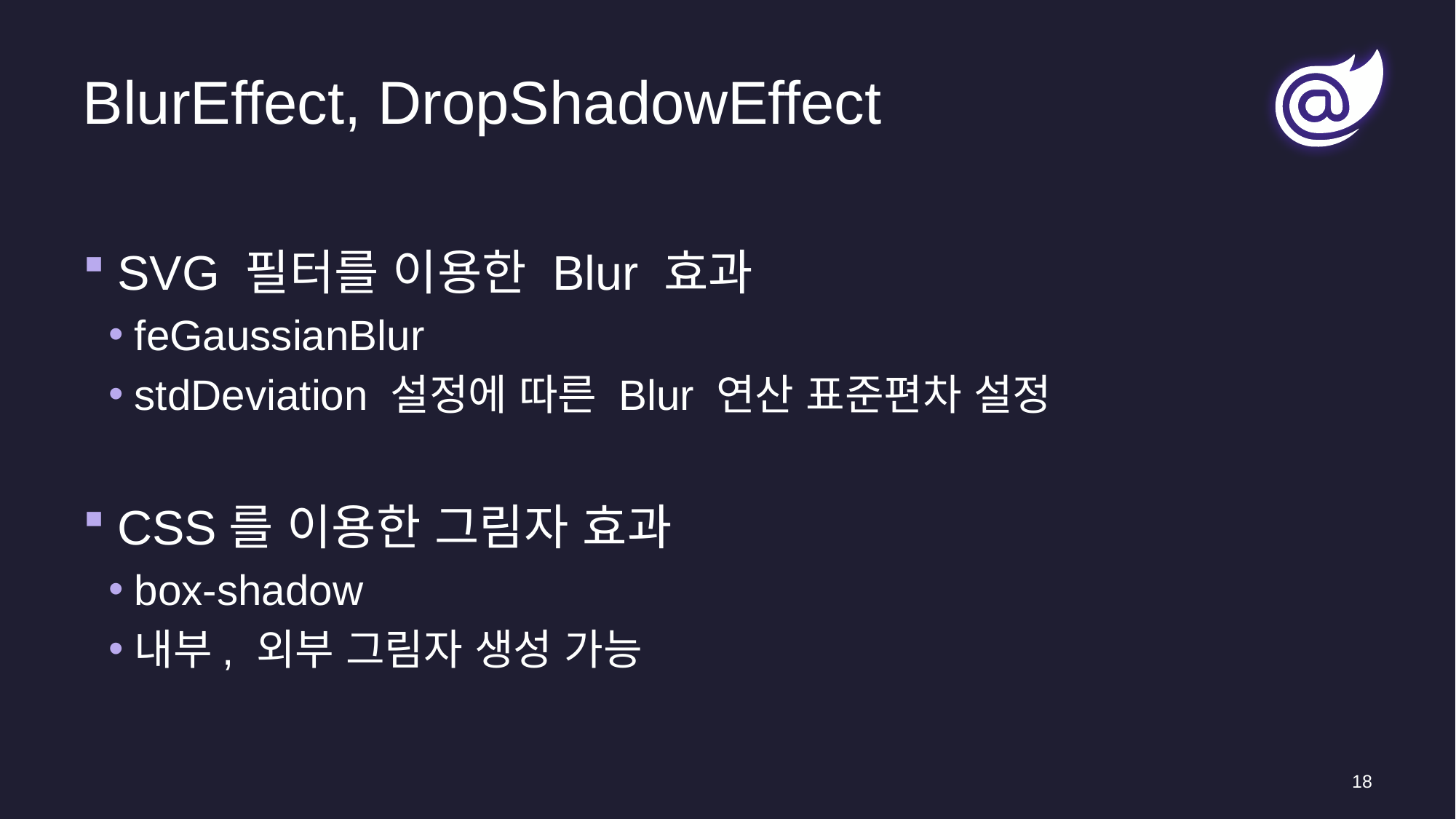

# BlurEffect, DropShadowEffect

SVG 필터를 이용한 Blur 효과
feGaussianBlur
stdDeviation 설정에 따른 Blur 연산 표준편차 설정

CSS를 이용한 그림자 효과
box-shadow
내부, 외부 그림자 생성 가능
18